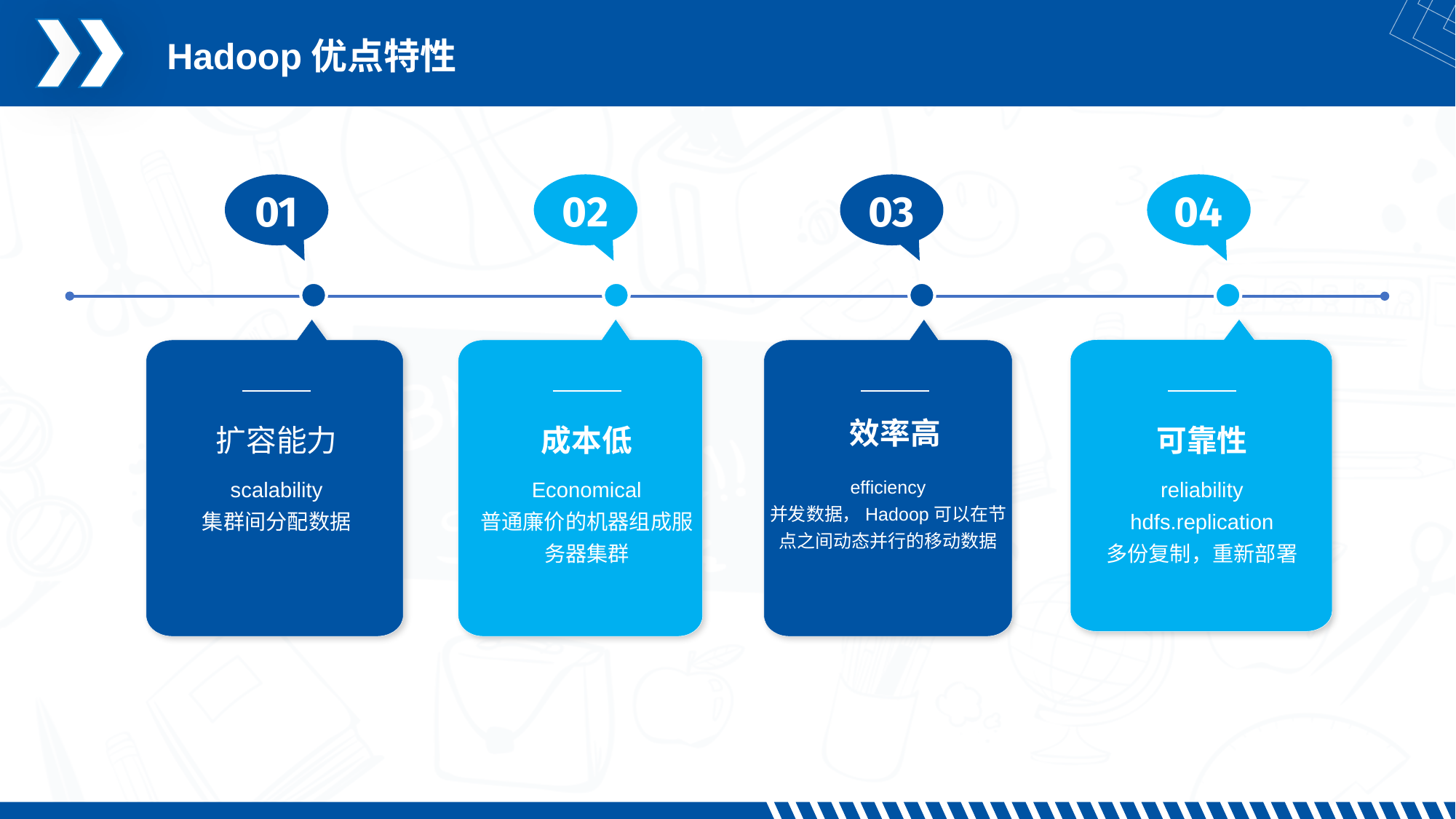

Hadoop优点特性
01
02
03
04

扩容能力

成本低
效率高
可靠性
scalability
集群间分配数据
Economical
普通廉价的机器组成服务器集群
reliability
hdfs.replication
多份复制，重新部署
efficiency
并发数据，Hadoop可以在节点之间动态并行的移动数据